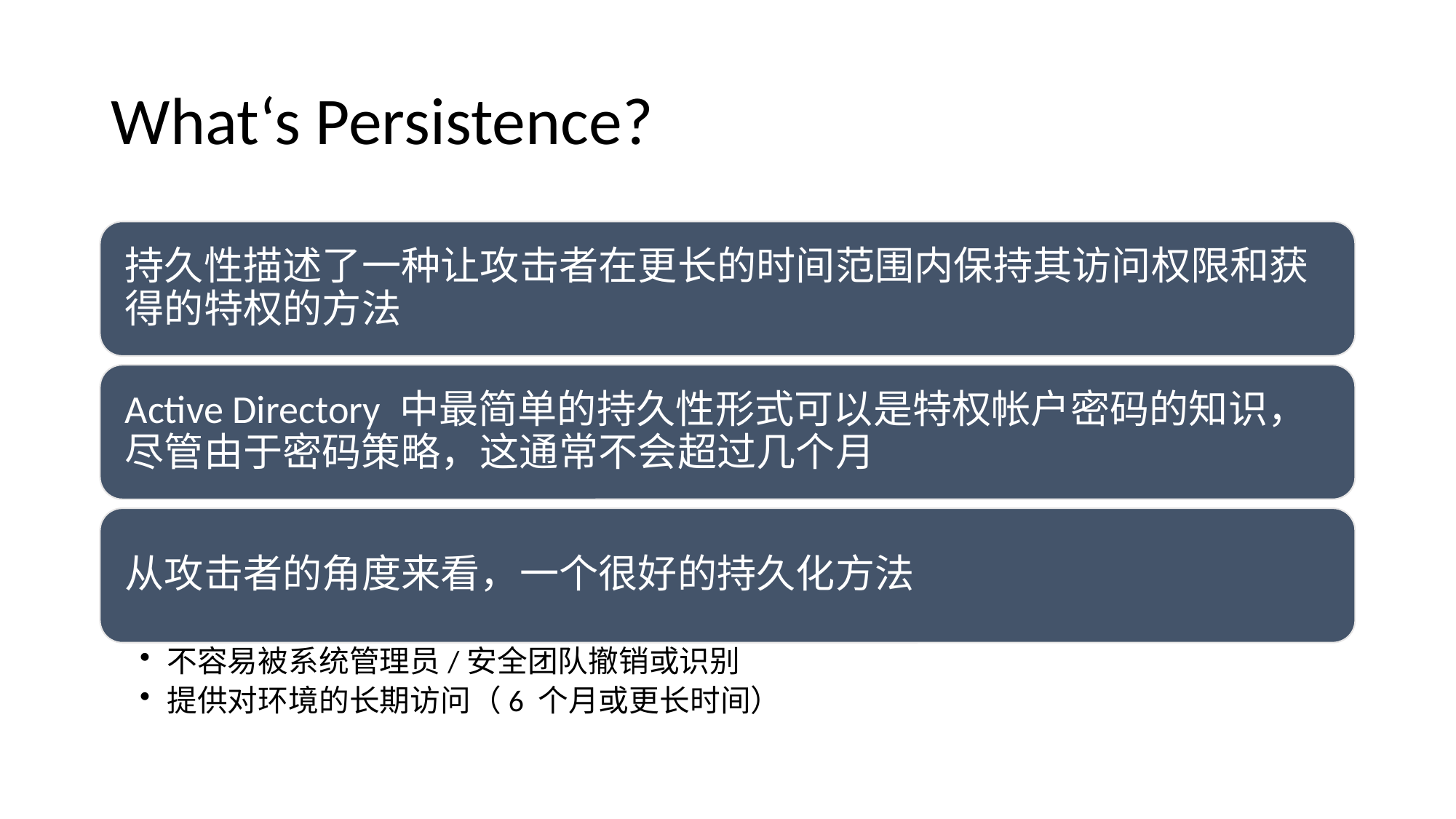

# What‘s Persistence?
持久性描述了一种让攻击者在更长的时间范围内保持其访问权限和获得的特权的方法
Active Directory 中最简单的持久性形式可以是特权帐户密码的知识，尽管由于密码策略，这通常不会超过几个月
从攻击者的角度来看，一个很好的持久化方法
不容易被系统管理员/安全团队撤销或识别
提供对环境的长期访问（6 个月或更长时间）